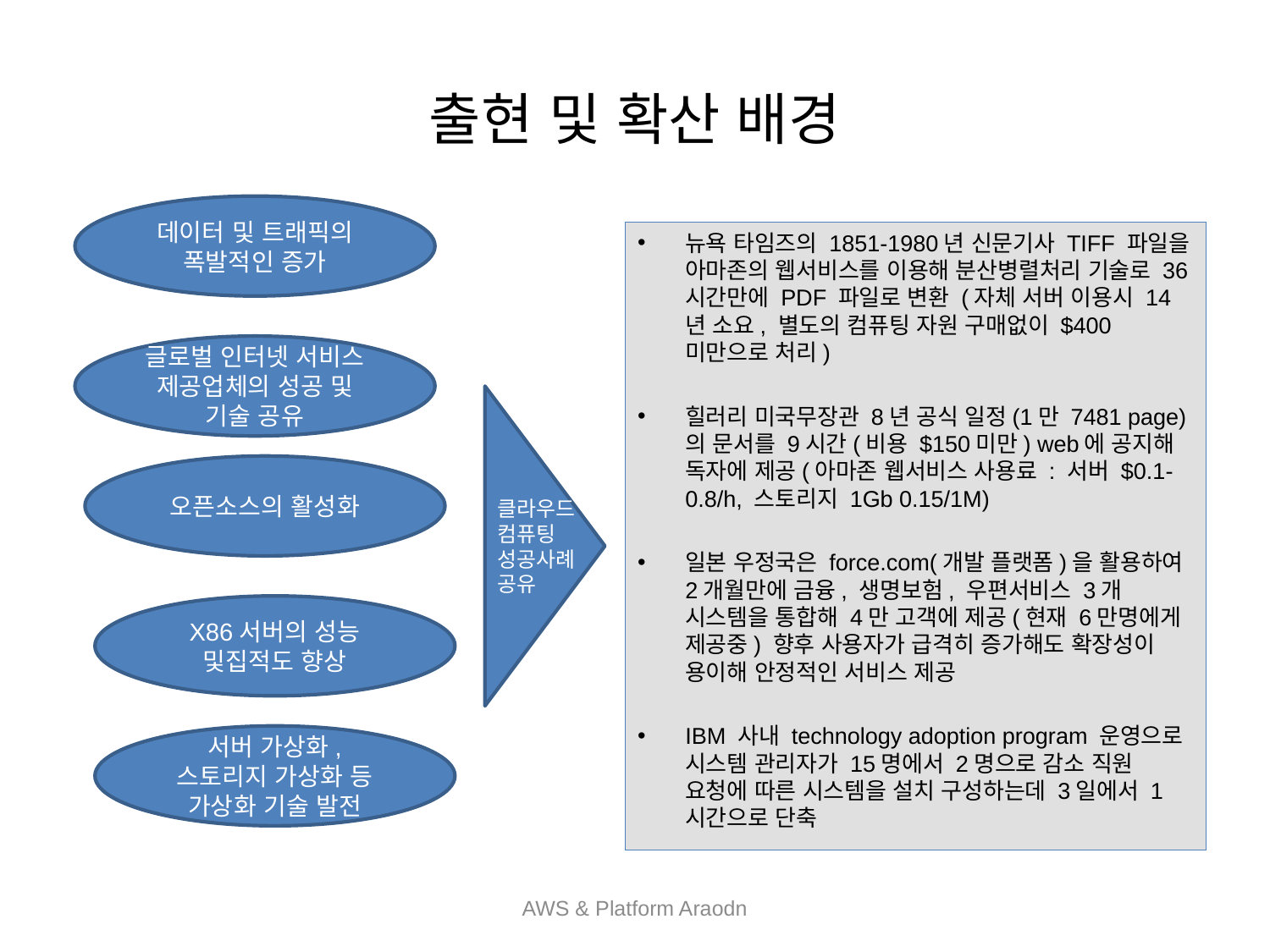

# 출현 및 확산 배경
데이터 및 트래픽의 폭발적인 증가
뉴욕 타임즈의 1851-1980년 신문기사 TIFF 파일을 아마존의 웹서비스를 이용해 분산병렬처리 기술로 36시간만에 PDF 파일로 변환 (자체 서버 이용시 14년 소요, 별도의 컴퓨팅 자원 구매없이 $400 미만으로 처리)

힐러리 미국무장관 8년 공식 일정(1만 7481 page)의 문서를 9시간(비용 $150미만) web에 공지해 독자에 제공(아마존 웹서비스 사용료 : 서버 $0.1-0.8/h, 스토리지 1Gb 0.15/1M)

일본 우정국은 force.com(개발 플랫폼)을 활용하여 2개월만에 금융, 생명보험, 우편서비스 3개 시스템을 통합해 4만 고객에 제공(현재 6만명에게 제공중) 향후 사용자가 급격히 증가해도 확장성이 용이해 안정적인 서비스 제공

IBM 사내 technology adoption program 운영으로 시스템 관리자가 15명에서 2명으로 감소 직원 요청에 따른 시스템을 설치 구성하는데 3일에서 1시간으로 단축

글로벌 인터넷 서비스 제공업체의 성공 및 기술 공유
클라우드
컴퓨팅
성공사례
공유
오픈소스의 활성화
X86서버의 성능 및집적도 향상
서버 가상화, 스토리지 가상화 등 가상화 기술 발전
AWS & Platform Araodn